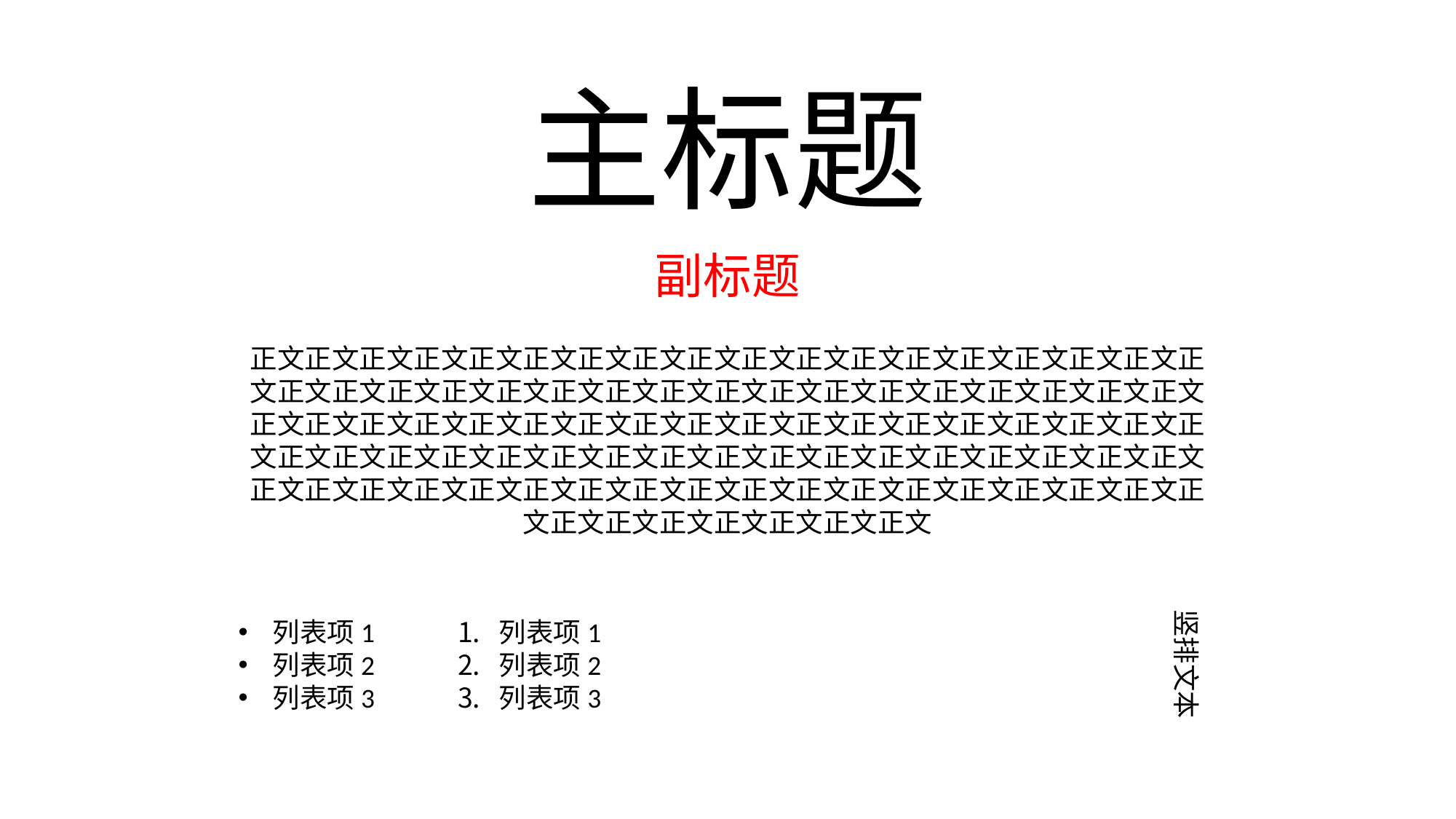

主标题
副标题
正文正文正文正文正文正文正文正文正文正文正文正文正文正文正文正文正文正文正文正文正文正文正文正文正文正文正文正文正文正文正文正文正文正文正文正文正文正文正文正文正文正文正文正文正文正文正文正文正文正文正文正文正文正文正文正文正文正文正文正文正文正文正文正文正文正文正文正文正文正文正文正文正文正文正文正文正文正文正文正文正文正文正文正文正文正文正文正文正文正文正文正文正文正文正文
竖排文本
列表项1
列表项2
列表项3
列表项1
列表项2
列表项3